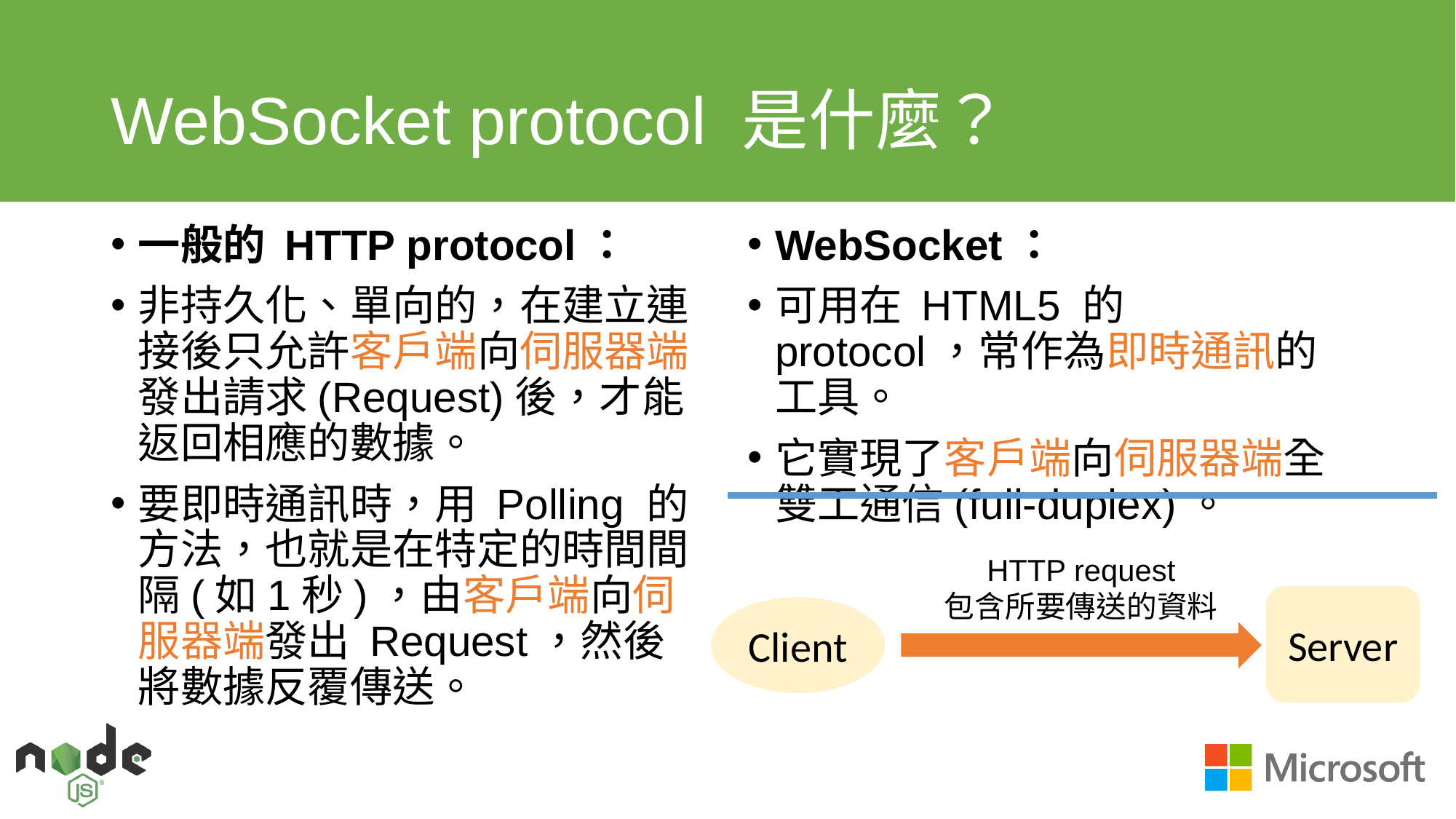

# WebSocket protocol 是什麼？
WebSocket：
可用在 HTML5 的 protocol，常作為即時通訊的工具。
它實現了客戶端向伺服器端全雙工通信(full-duplex)。
一般的 HTTP protocol：
非持久化、單向的，在建立連接後只允許客戶端向伺服器端發出請求(Request)後，才能返回相應的數據。
要即時通訊時，用 Polling 的方法，也就是在特定的時間間隔(如1秒)，由客戶端向伺服器端發出 Request，然後將數據反覆傳送。
HTTP request
包含所要傳送的資料
Server
Client